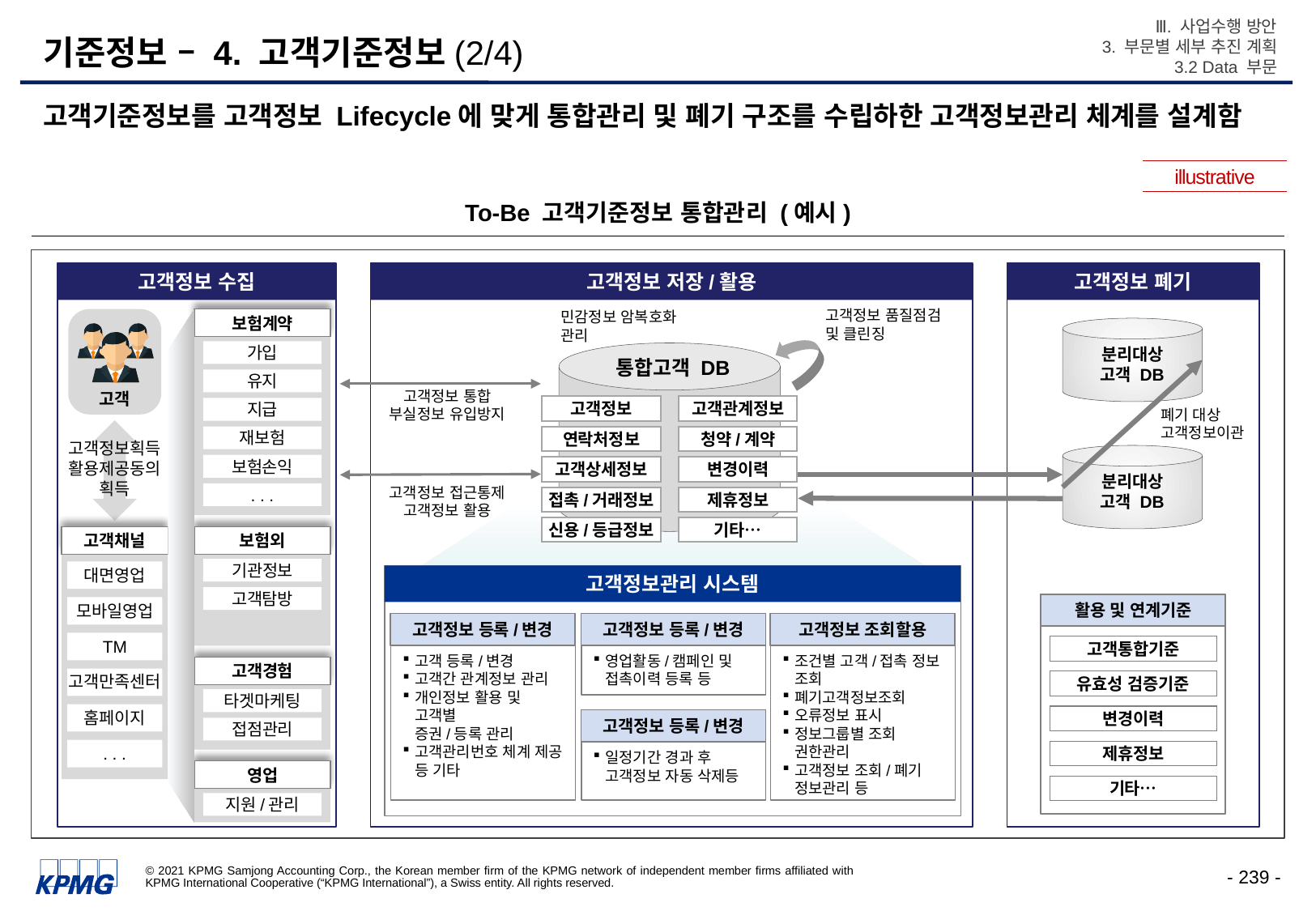

Ⅲ. 사업수행 방안
3. 부문별 세부 추진 계획
3.2 Data 부문
# 기준정보 – 4. 고객기준정보(2/4)
고객기준정보를 고객정보 Lifecycle에 맞게 통합관리 및 폐기 구조를 수립하한 고객정보관리 체계를 설계함
illustrative
To-Be 고객기준정보 통합관리 (예시)

고객정보 수집

고객

보험계약
가입
유지
지급
재보험
보험손익
. . .

고객정보획득
활용제공동의
획득

고객채널
대면영업
모바일영업
TM
고객만족센터
홈페이지
. . .

보험외
기관정보
고객탐방

고객경험
타겟마케팅
접점관리
영업

지원/관리

고객정보 폐기
고객정보 저장/활용

고객정보 품질점검
및 클린징
민감정보 암복호화
관리
분리대상
고객 DB

통합고객 DB
고객정보 통합
부실정보 유입방지
고객정보
고객관계정보
연락처정보
청약/계약
고객상세정보
변경이력
접촉/거래정보
제휴정보
신용/등급정보
기타…
폐기 대상
고객정보이관
분리대상
고객 DB
고객정보 접근통제
고객정보 활용

고객정보관리 시스템
활용 및 연계기준

고객정보 등록/변경
고객 등록/변경
고객간 관계정보 관리
개인정보 활용 및 고객별
증권/등록 관리
고객관리번호 체계 제공 등 기타
고객정보 등록/변경
고객정보 조회할용
조건별 고객/접촉 정보 조회
폐기고객정보조회
오류정보 표시
정보그룹별 조회 권한관리
고객정보 조회/폐기 정보관리 등
영업활동/캠페인 및 접촉이력 등록 등
고객통합기준
유효성 검증기준
변경이력
고객정보 등록/변경
일정기간 경과 후
고객정보 자동 삭제등
제휴정보
기타…